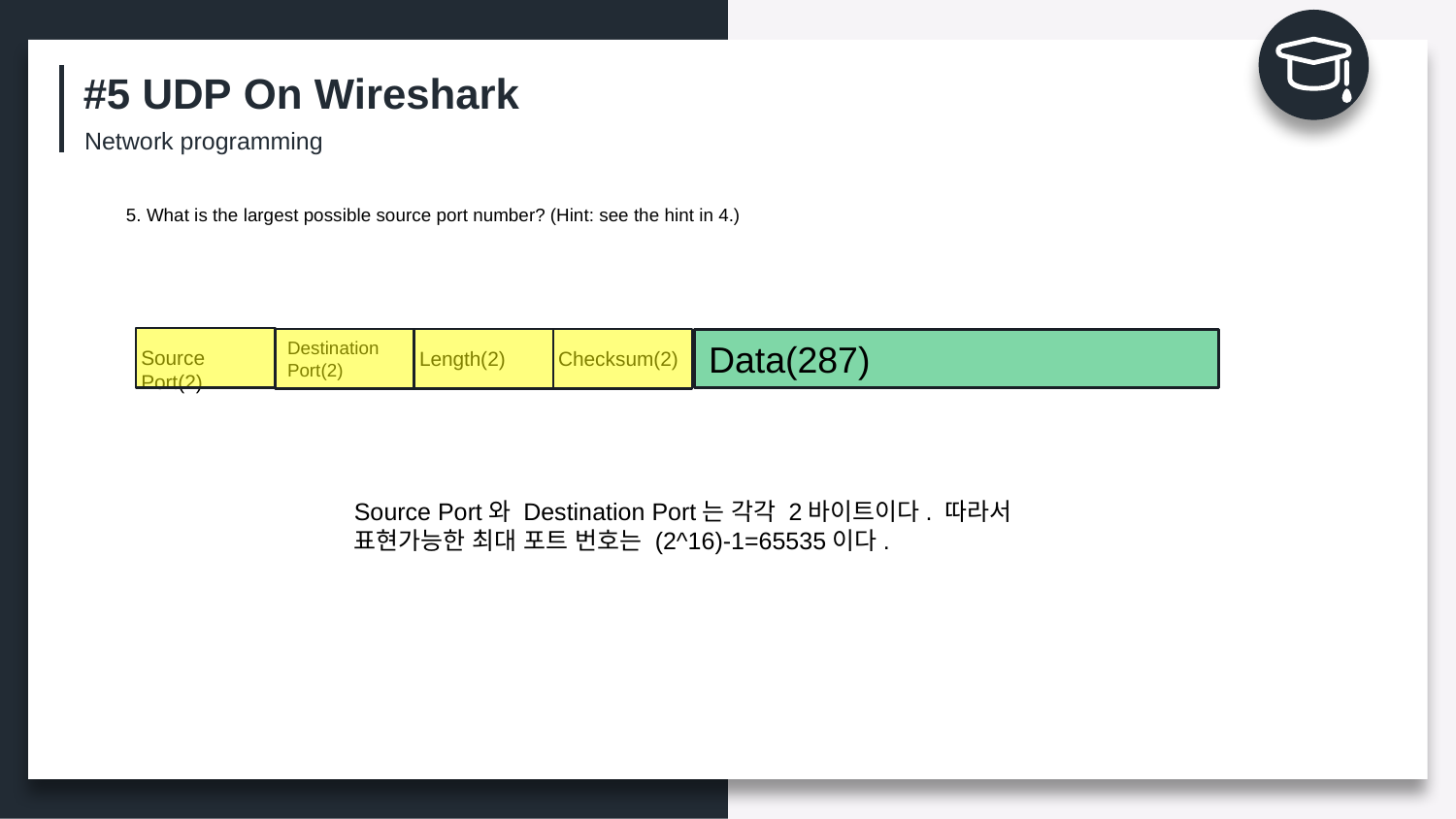

#5 UDP On Wireshark
Network programming
5. What is the largest possible source port number? (Hint: see the hint in 4.)

Data(287)
Destination Port(2)
Source Port(2)
Length(2)
Checksum(2)
Source Port와 Destination Port는 각각 2바이트이다. 따라서 표현가능한 최대 포트 번호는 (2^16)-1=65535이다.